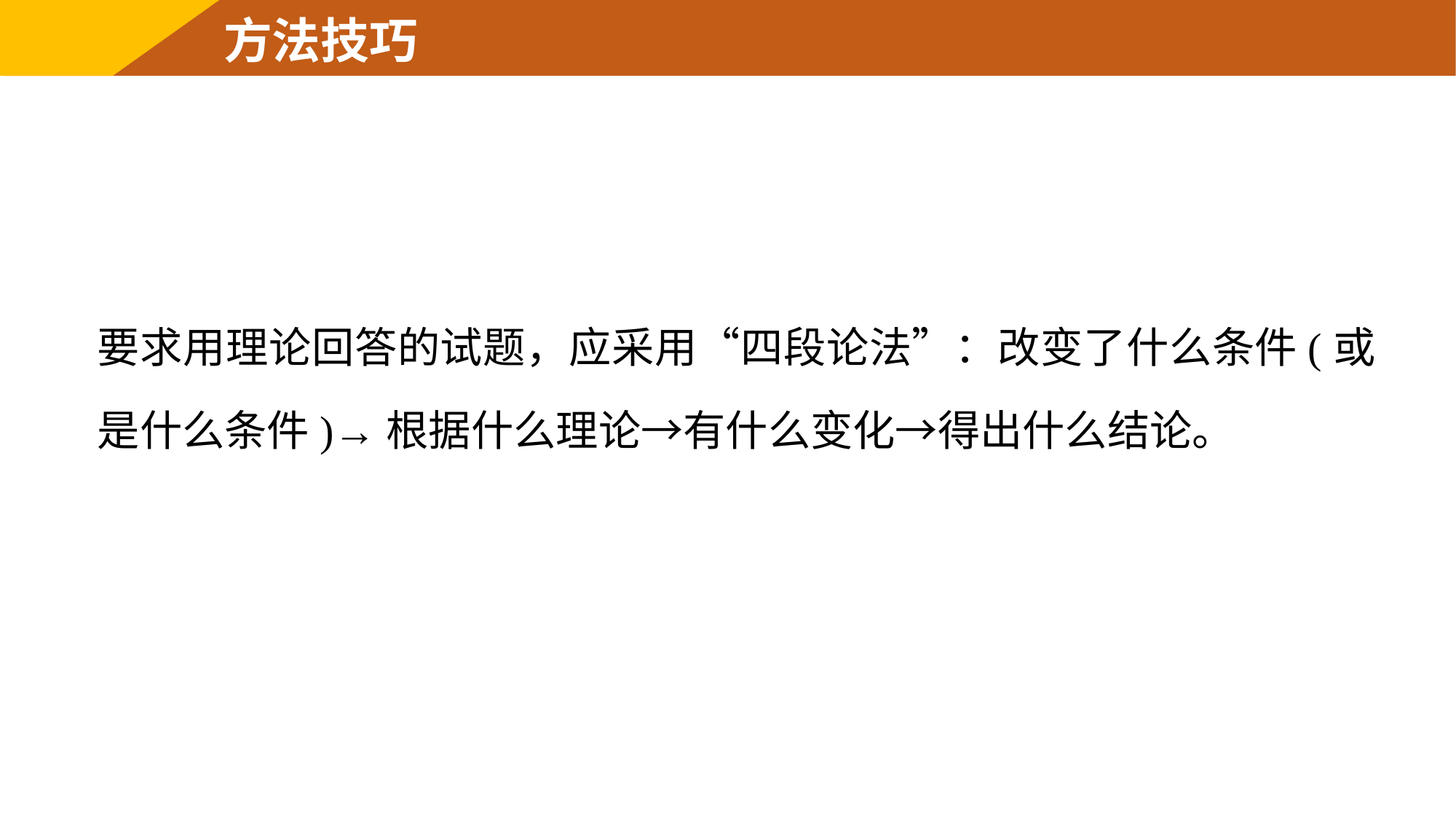

方法技巧
要求用理论回答的试题，应采用“四段论法”：改变了什么条件(或是什么条件)→根据什么理论→有什么变化→得出什么结论。